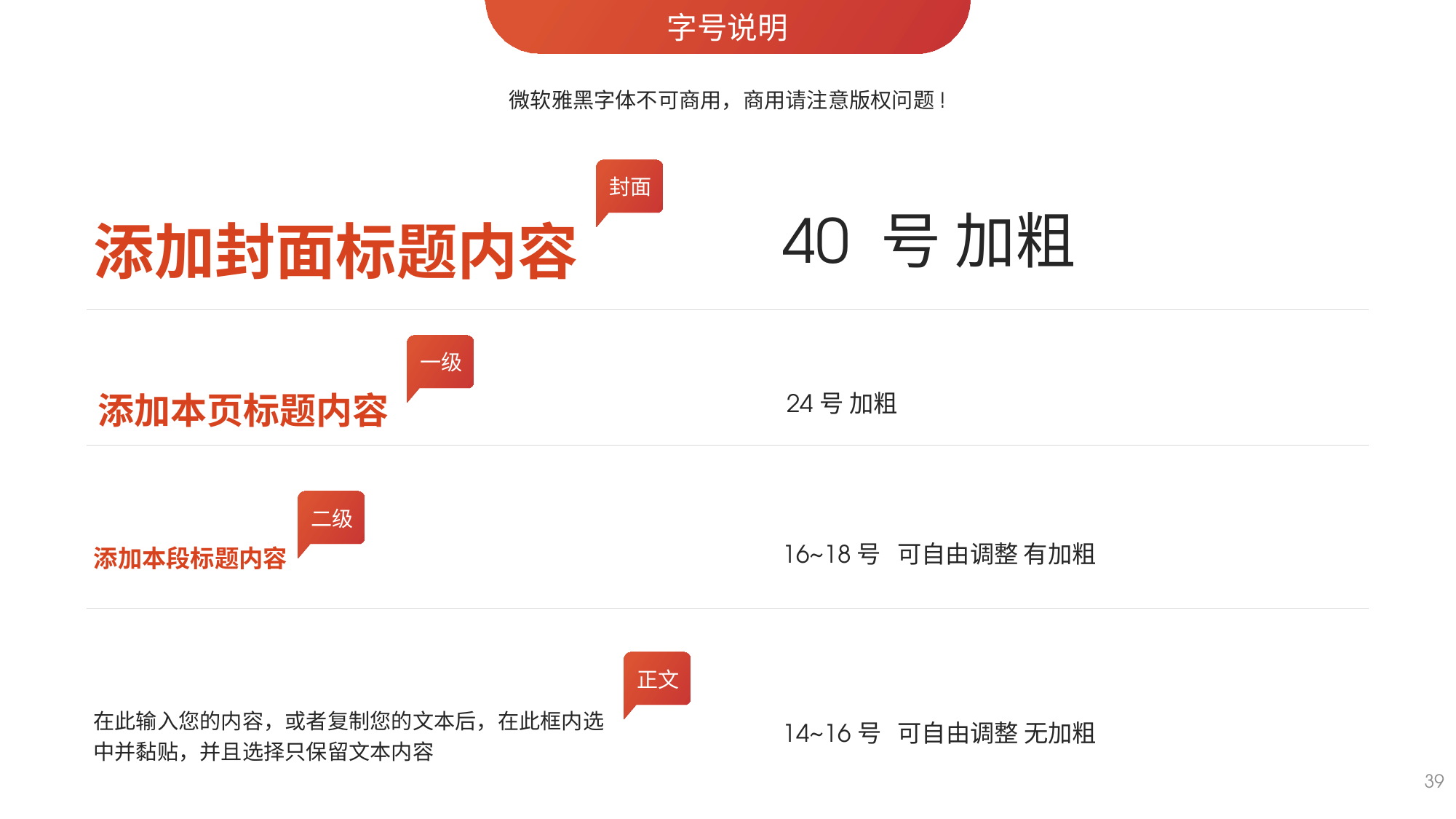

字号说明
微软雅黑字体不可商用，商用请注意版权问题!

封面
添加封面标题内容
40 号 加粗

一级
添加本页标题内容
24号 加粗

二级
添加本段标题内容
16~18号   可自由调整 有加粗

正文
在此输入您的内容，或者复制您的文本后，在此框内选中并黏贴，并且选择只保留文本内容
14~16号   可自由调整 无加粗
39